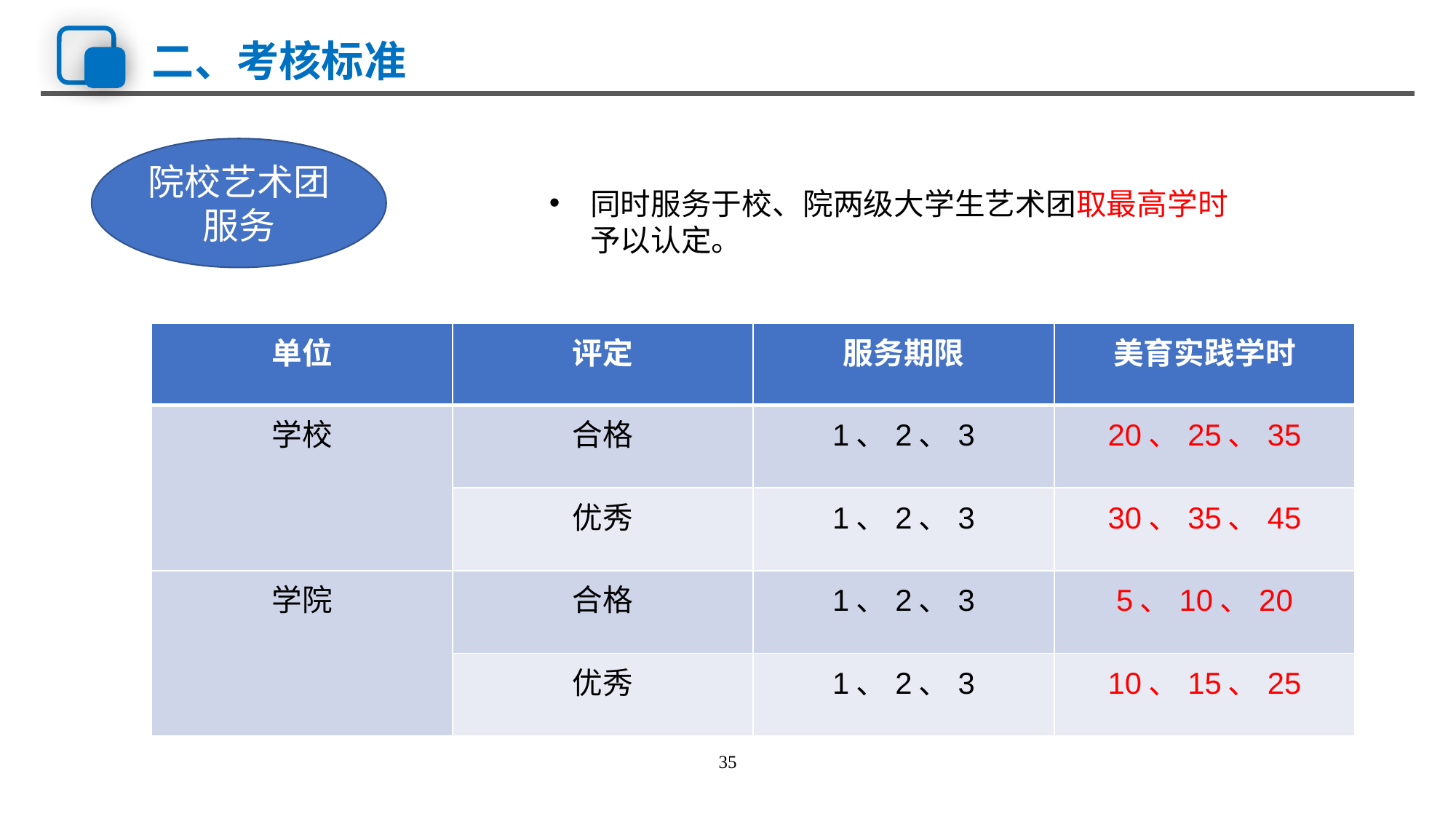

# 二、考核标准
院校艺术团服务
同时服务于校、院两级大学生艺术团取最高学时予以认定。
| 单位 | 评定 | 服务期限 | 美育实践学时 |
| --- | --- | --- | --- |
| 学校 | 合格 | 1、2、3 | 20、25、35 |
|  | 优秀 | 1、2、3 | 30、35、45 |
| 学院 | 合格 | 1、2、3 | 5、10、20 |
|  | 优秀 | 1、2、3 | 10、15、25 |
35